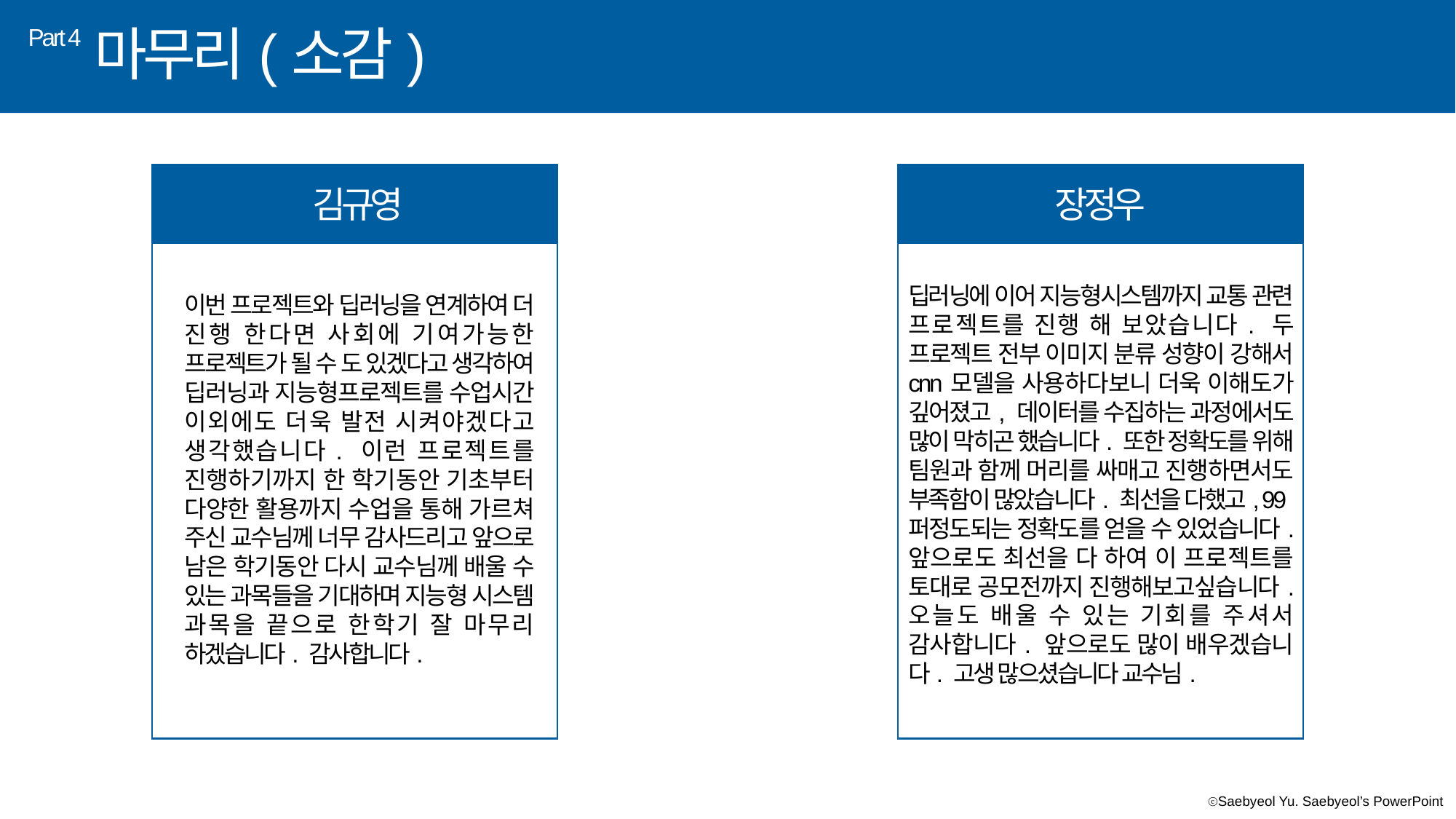

마무리(소감)
Part 4

김규영
장정우
딥러닝에 이어 지능형시스템까지 교통 관련 프로젝트를 진행 해 보았습니다. 두 프로젝트 전부 이미지 분류 성향이 강해서 cnn모델을 사용하다보니 더욱 이해도가 깊어졌고, 데이터를 수집하는 과정에서도 많이 막히곤 했습니다. 또한 정확도를 위해 팀원과 함께 머리를 싸매고 진행하면서도 부족함이 많았습니다. 최선을 다했고, 99퍼정도되는 정확도를 얻을 수 있었습니다. 앞으로도 최선을 다 하여 이 프로젝트를 토대로 공모전까지 진행해보고싶습니다. 오늘도 배울 수 있는 기회를 주셔서 감사합니다. 앞으로도 많이 배우겠습니다. 고생 많으셨습니다 교수님.
이번 프로젝트와 딥러닝을 연계하여 더 진행 한다면 사회에 기여가능한 프로젝트가 될 수 도 있겠다고 생각하여 딥러닝과 지능형프로젝트를 수업시간 이외에도 더욱 발전 시켜야겠다고 생각했습니다. 이런 프로젝트를 진행하기까지 한 학기동안 기초부터 다양한 활용까지 수업을 통해 가르쳐 주신 교수님께 너무 감사드리고 앞으로 남은 학기동안 다시 교수님께 배울 수 있는 과목들을 기대하며 지능형 시스템 과목을 끝으로 한학기 잘 마무리 하겠습니다. 감사합니다.